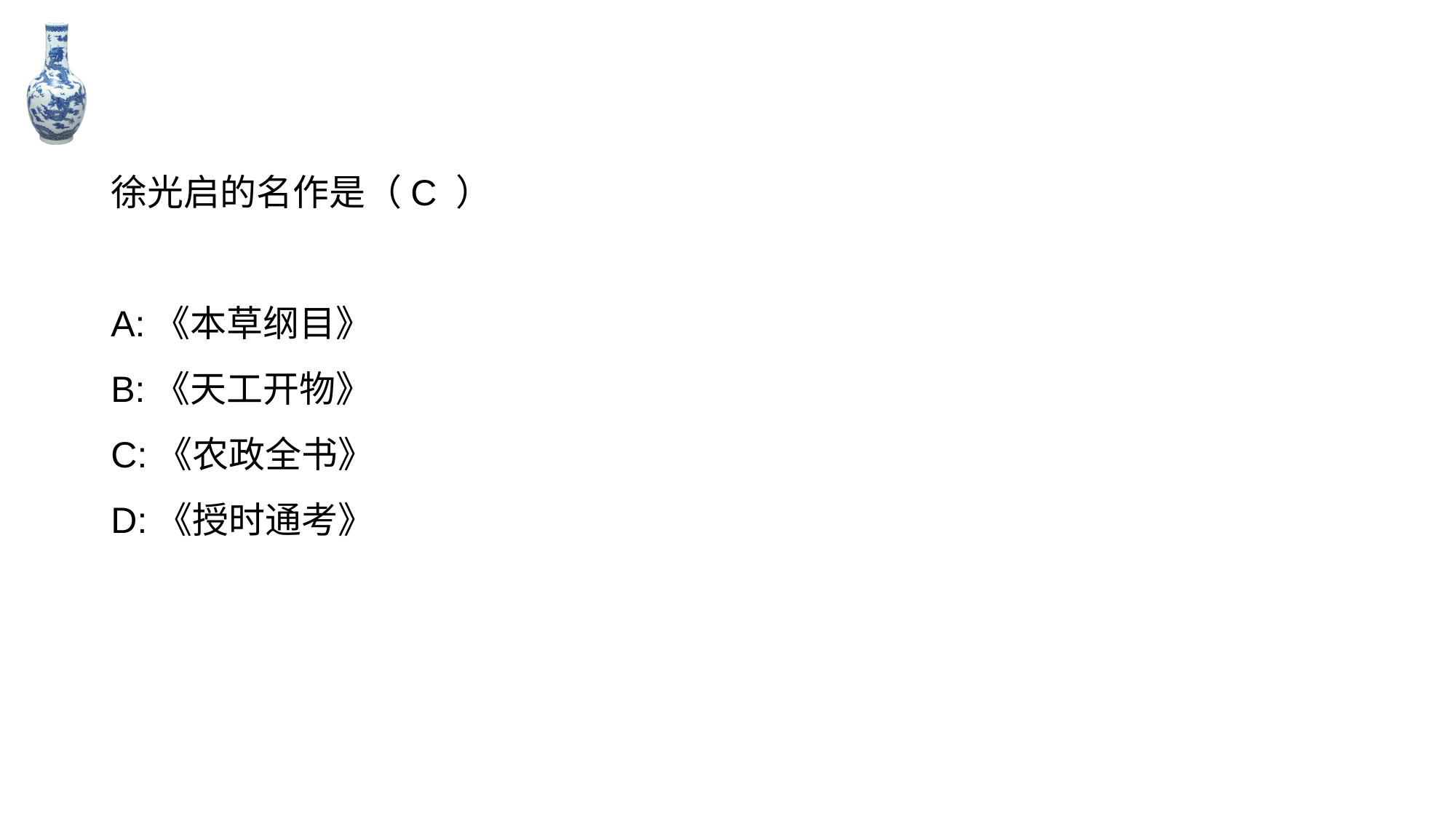

#
徐光启的名作是（C ）

A:《本草纲目》
B:《天工开物》
C:《农政全书》
D:《授时通考》

91